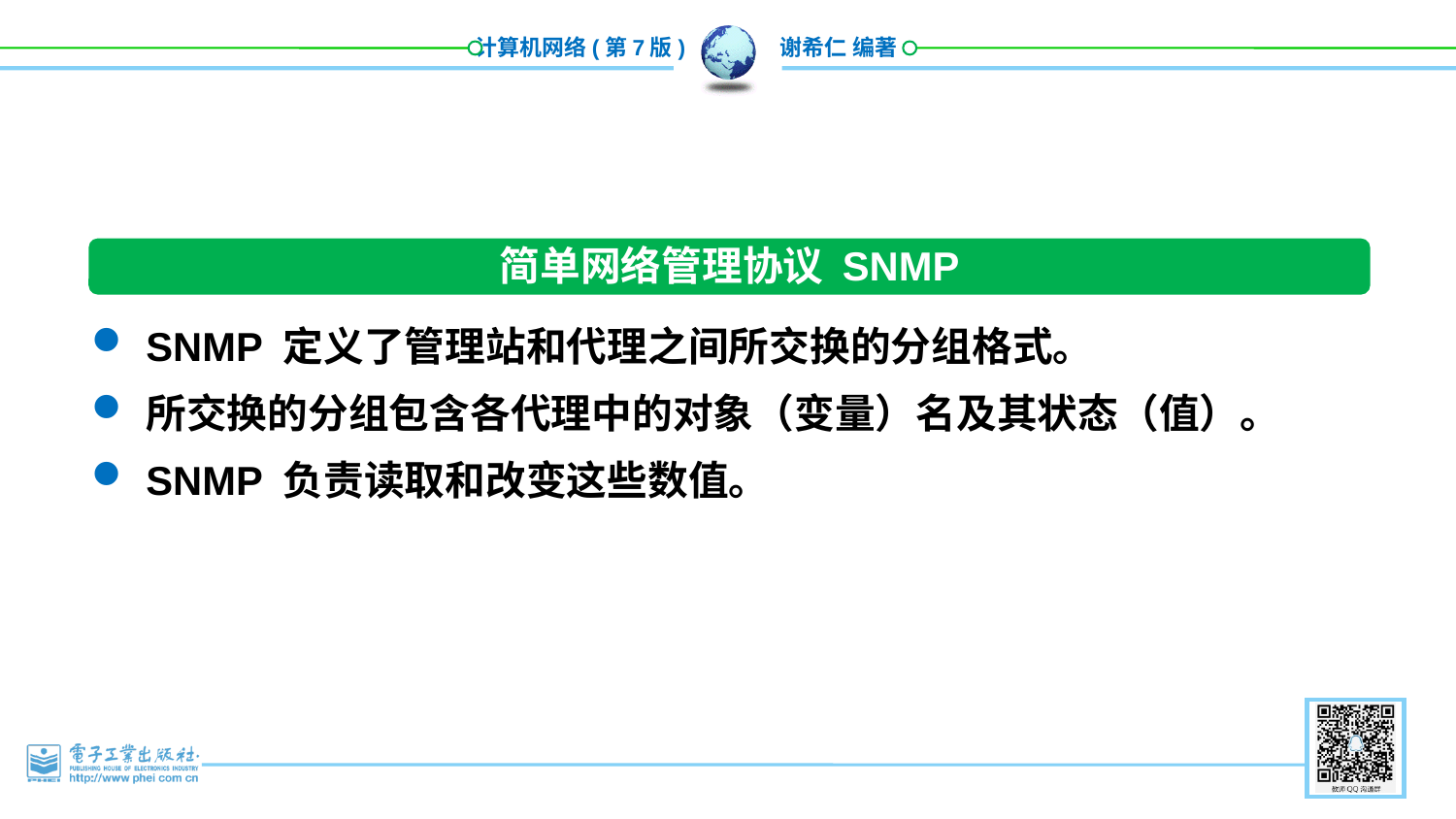

简单网络管理协议 SNMP

SNMP 定义了管理站和代理之间所交换的分组格式。
所交换的分组包含各代理中的对象（变量）名及其状态（值）。
SNMP 负责读取和改变这些数值。